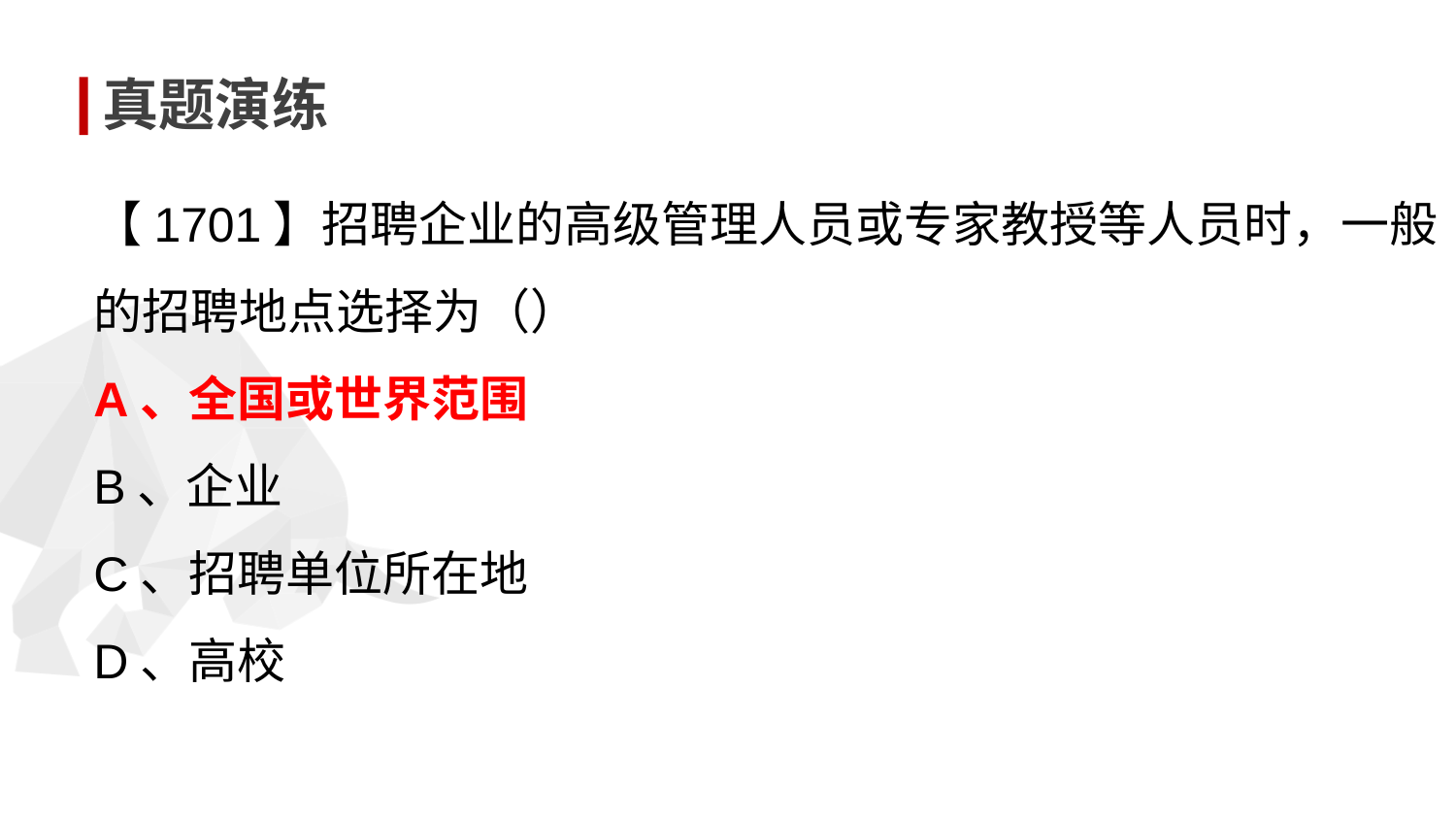

真题演练
【1701】招聘企业的高级管理人员或专家教授等人员时，一般的招聘地点选择为（）
A、全国或世界范围
B、企业
C、招聘单位所在地
D、高校